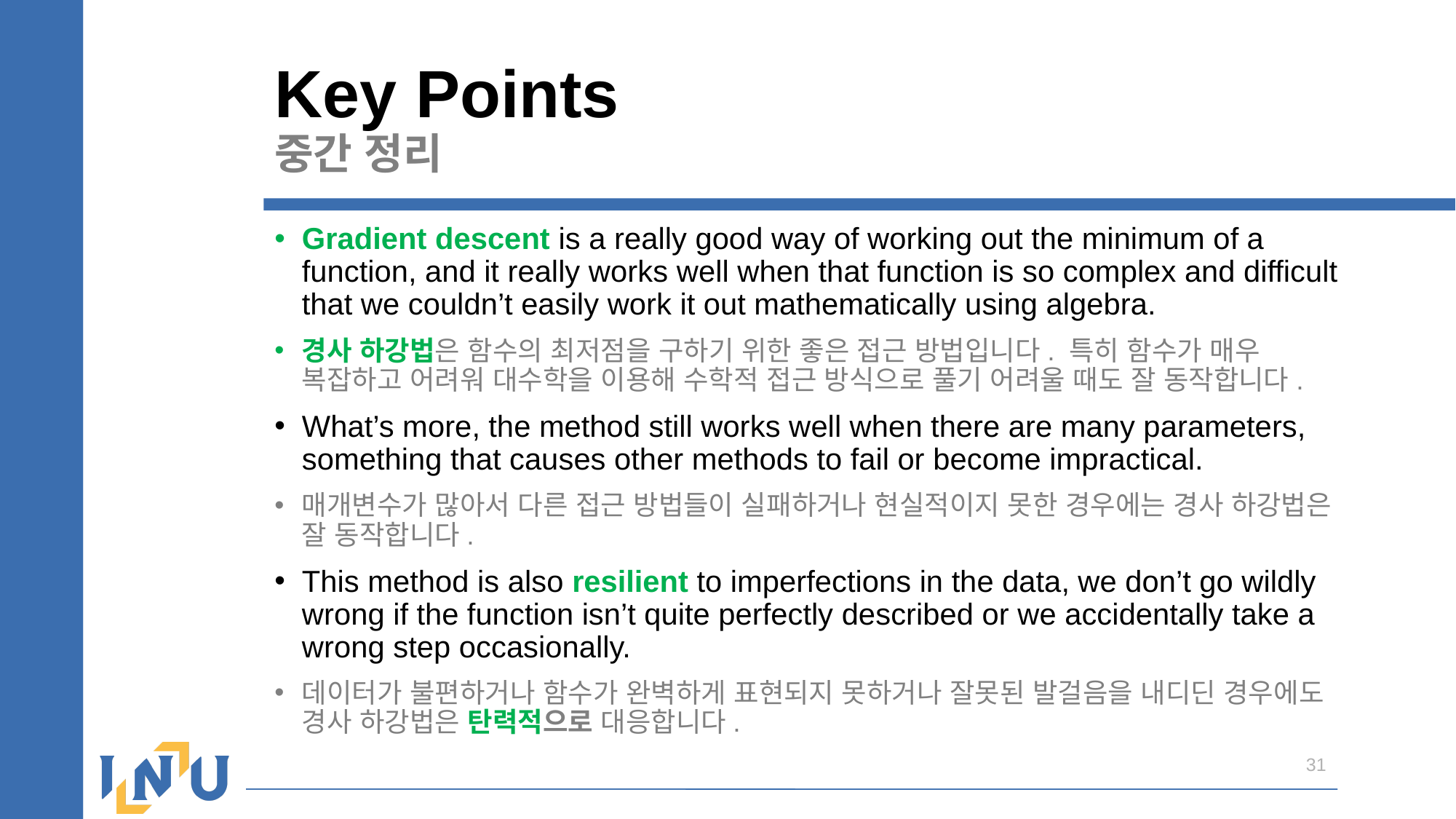

# Key Points 중간 정리
Gradient descent is a really good way of working out the minimum of a function, and it really works well when that function is so complex and difficult that we couldn’t easily work it out mathematically using algebra.
경사 하강법은 함수의 최저점을 구하기 위한 좋은 접근 방법입니다. 특히 함수가 매우 복잡하고 어려워 대수학을 이용해 수학적 접근 방식으로 풀기 어려울 때도 잘 동작합니다.
What’s more, the method still works well when there are many parameters, something that causes other methods to fail or become impractical.
매개변수가 많아서 다른 접근 방법들이 실패하거나 현실적이지 못한 경우에는 경사 하강법은 잘 동작합니다.
This method is also resilient to imperfections in the data, we don’t go wildly wrong if the function isn’t quite perfectly described or we accidentally take a wrong step occasionally.
데이터가 불편하거나 함수가 완벽하게 표현되지 못하거나 잘못된 발걸음을 내디딘 경우에도 경사 하강법은 탄력적으로 대응합니다.
31